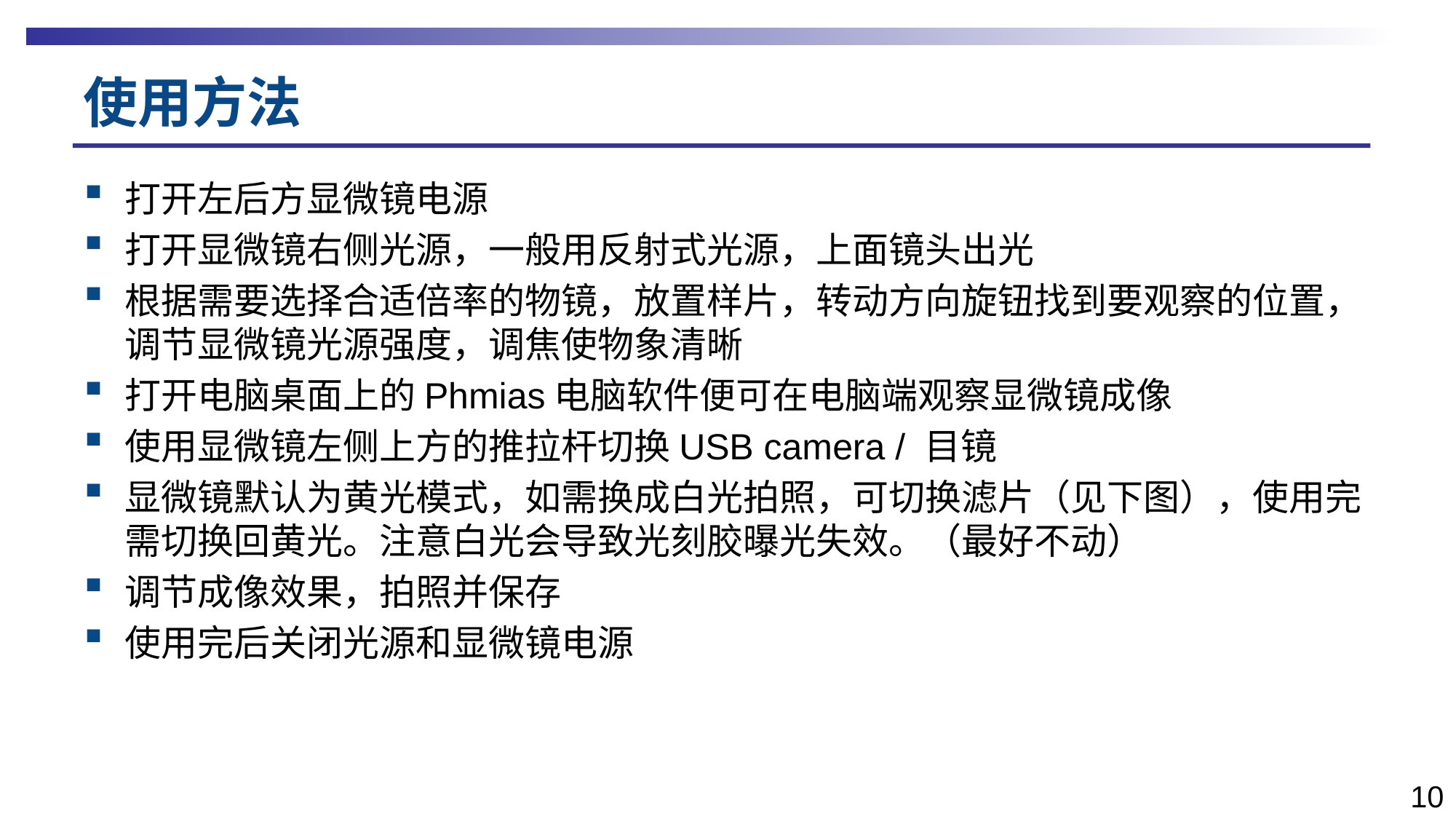

# 使用方法
打开左后方显微镜电源
打开显微镜右侧光源，一般用反射式光源，上面镜头出光
根据需要选择合适倍率的物镜，放置样片，转动方向旋钮找到要观察的位置，调节显微镜光源强度，调焦使物象清晰
打开电脑桌面上的Phmias电脑软件便可在电脑端观察显微镜成像
使用显微镜左侧上方的推拉杆切换USB camera / 目镜
显微镜默认为黄光模式，如需换成白光拍照，可切换滤片（见下图），使用完需切换回黄光。注意白光会导致光刻胶曝光失效。（最好不动）
调节成像效果，拍照并保存
使用完后关闭光源和显微镜电源